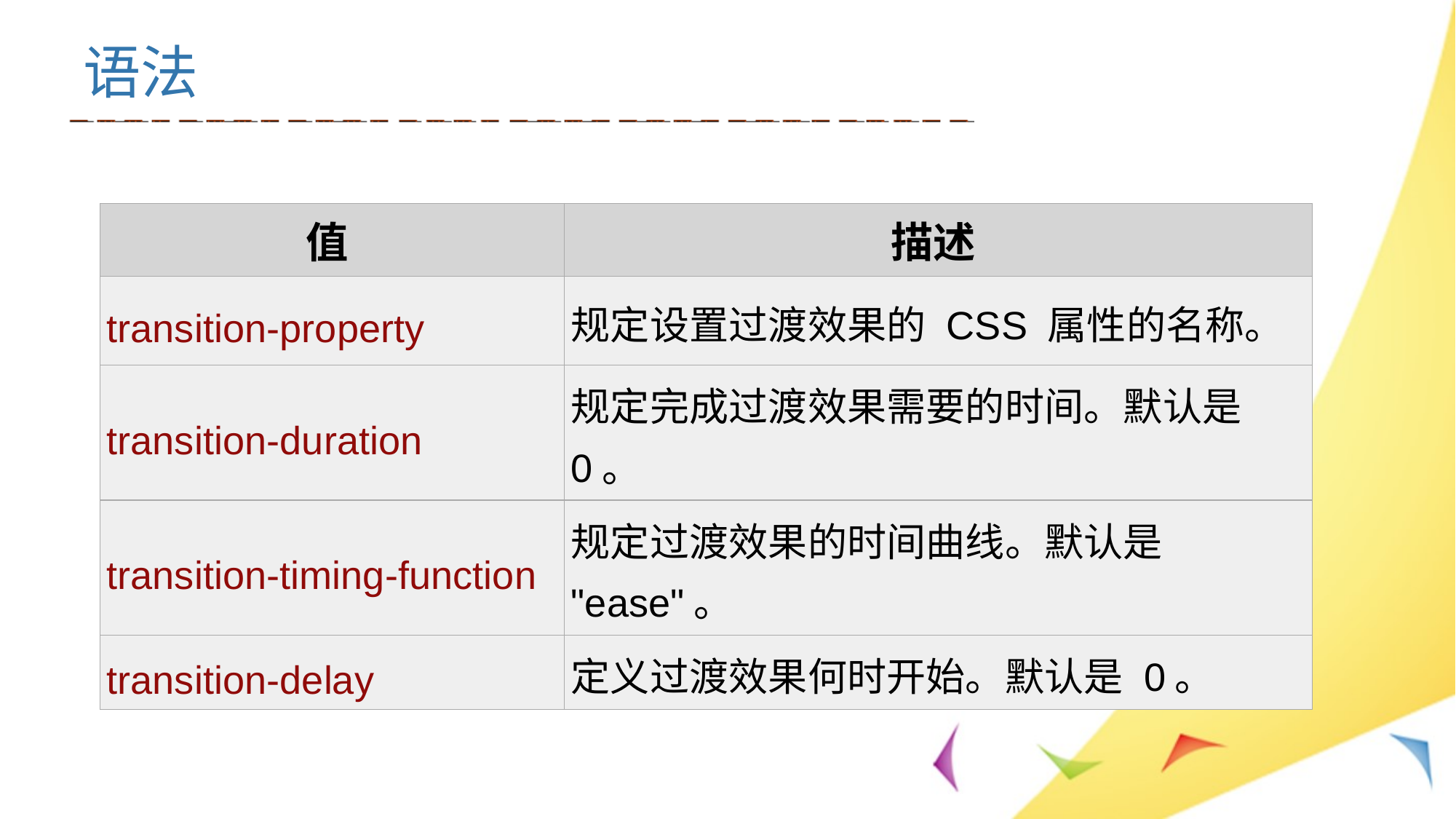

# 语法
| 值 | 描述 |
| --- | --- |
| transition-property | 规定设置过渡效果的 CSS 属性的名称。 |
| transition-duration | 规定完成过渡效果需要的时间。默认是 0。 |
| transition-timing-function | 规定过渡效果的时间曲线。默认是 "ease"。 |
| transition-delay | 定义过渡效果何时开始。默认是 0。 |